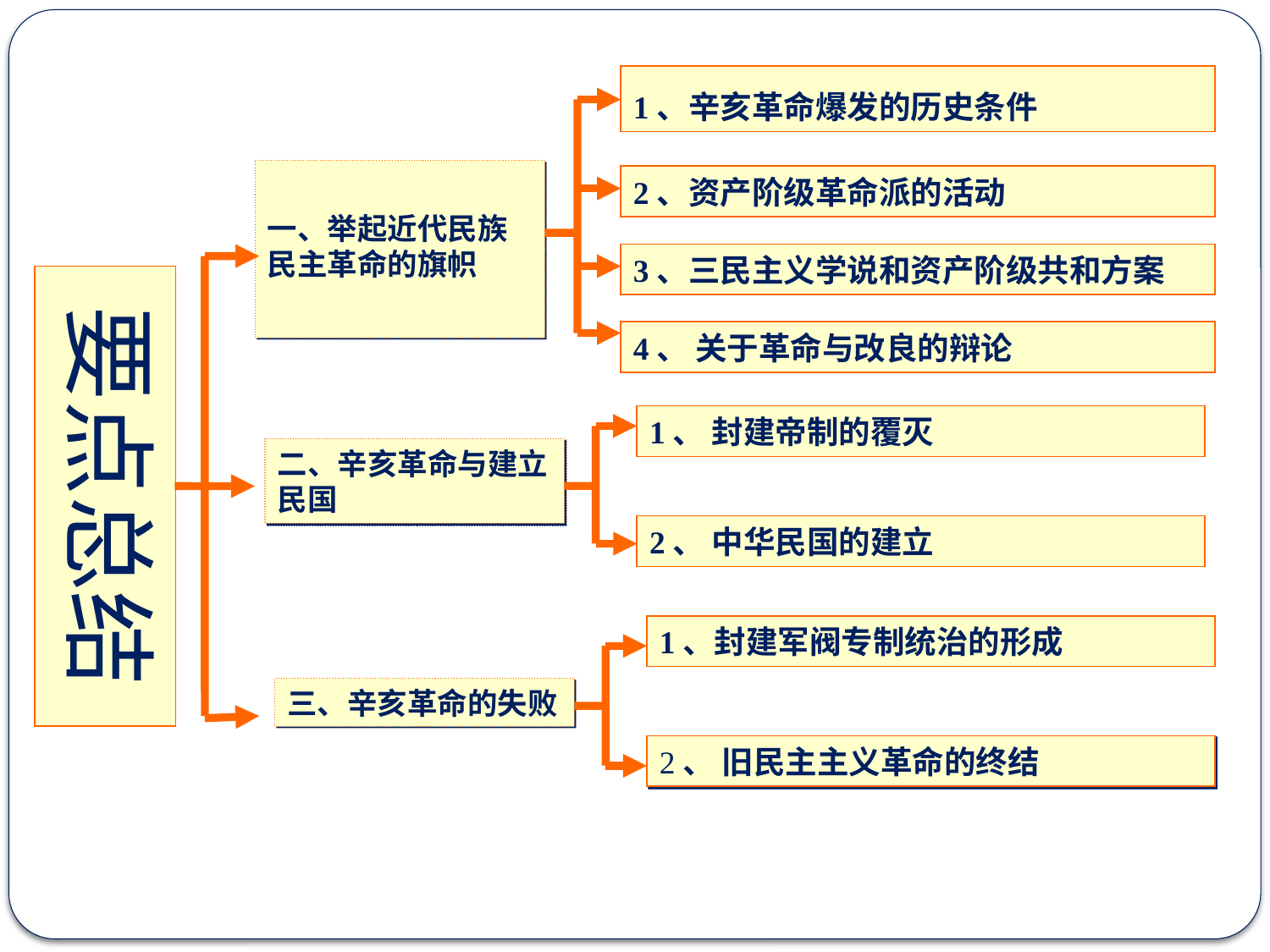

1、辛亥革命爆发的历史条件
2、资产阶级革命派的活动
3、三民主义学说和资产阶级共和方案
4、 关于革命与改良的辩论

一、举起近代民族民主革命的旗帜

要点总结

1、 封建帝制的覆灭

二、辛亥革命与建立民国

2、 中华民国的建立

1、封建军阀专制统治的形成

三、辛亥革命的失败

2、 旧民主主义革命的终结